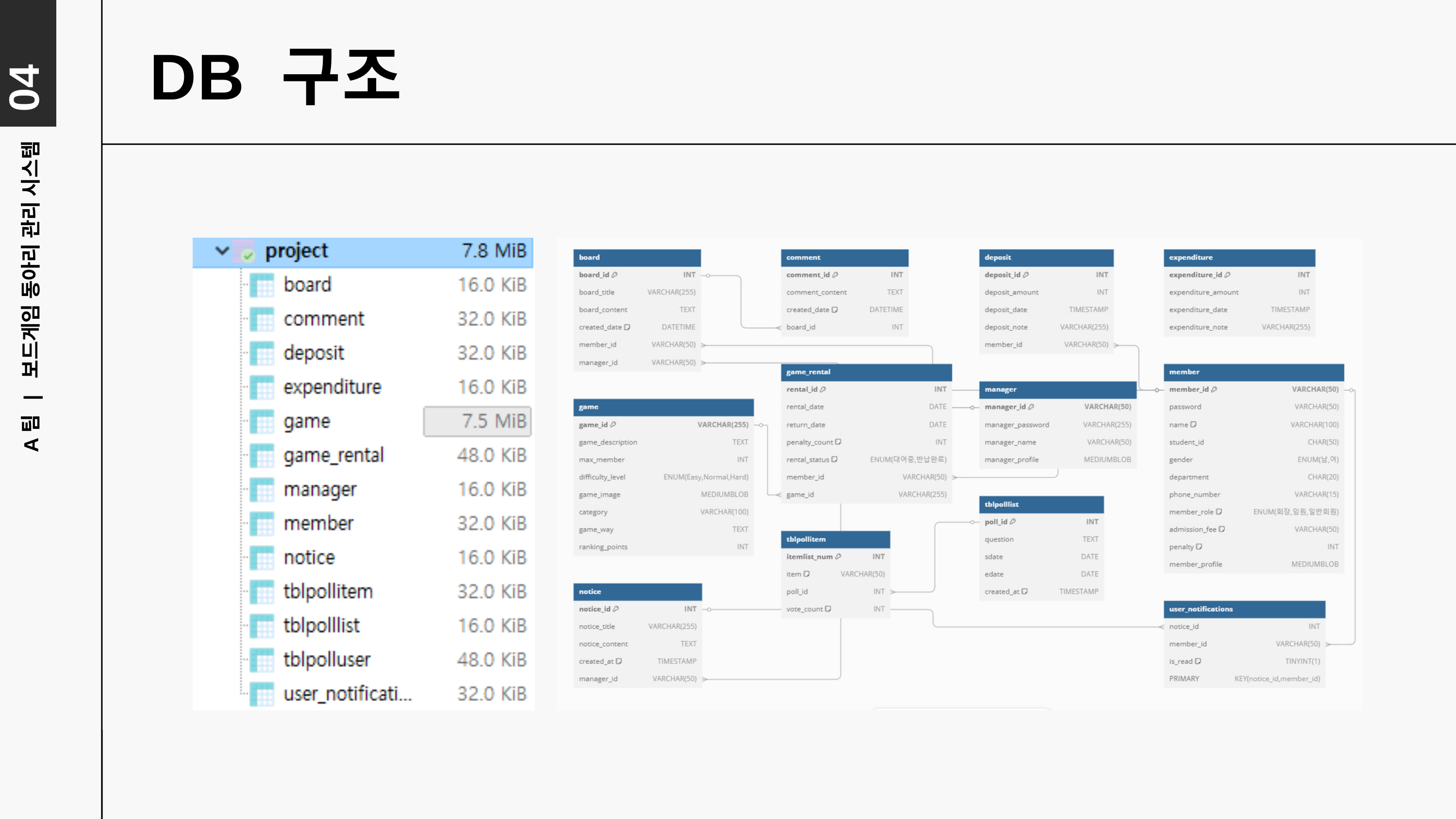

04

DB 구조

A팀  |  보드게임 동아리 관리 시스템